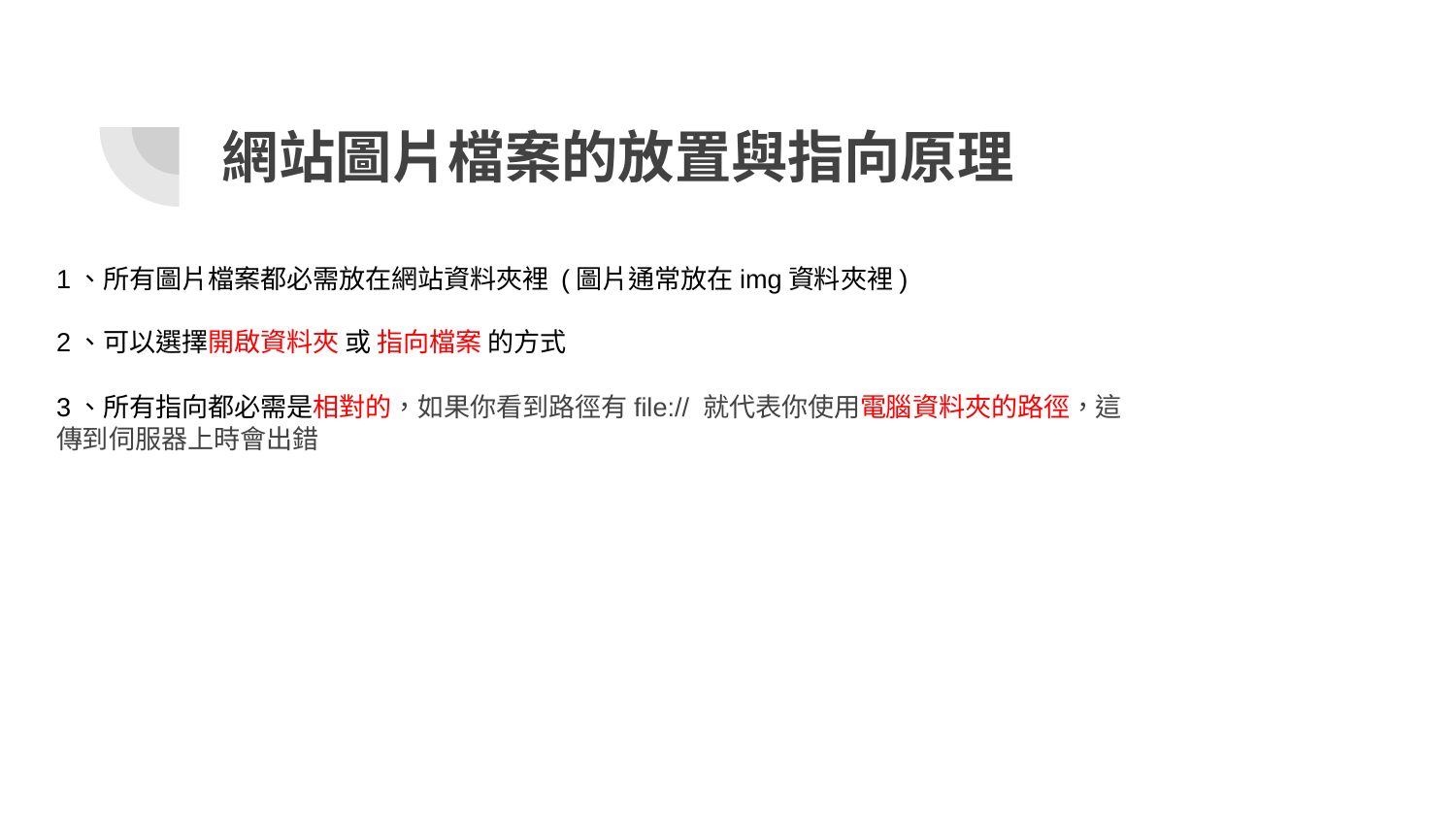

# 網站圖片檔案的放置與指向原理
1、所有圖片檔案都必需放在網站資料夾裡 (圖片通常放在img資料夾裡)
2、可以選擇開啟資料夾 或 指向檔案 的方式

3、所有指向都必需是相對的，如果你看到路徑有file:// 就代表你使用電腦資料夾的路徑，這傳到伺服器上時會出錯